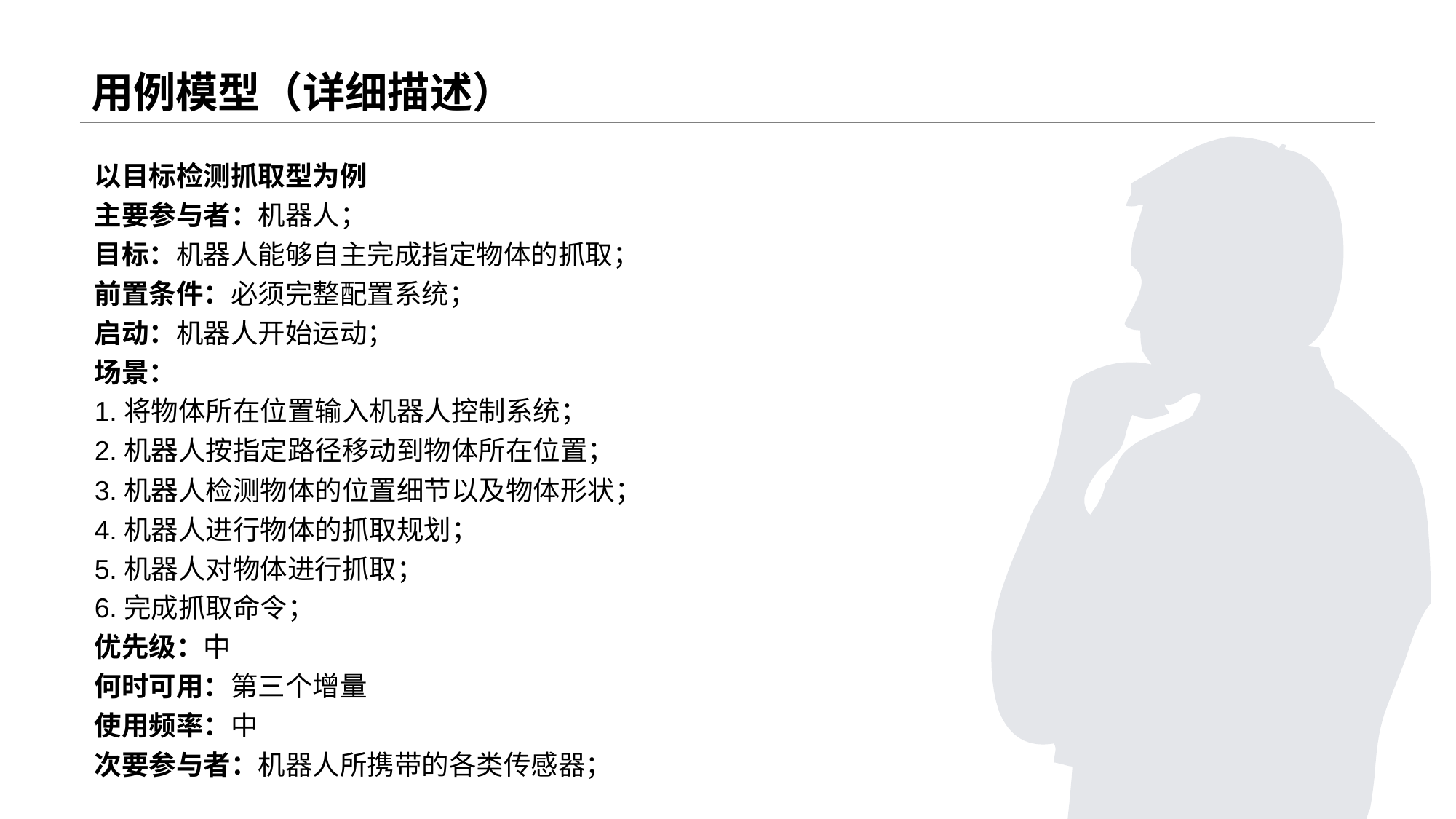

# 用例模型（详细描述）

以目标检测抓取型为例
主要参与者：机器人；
目标：机器人能够自主完成指定物体的抓取；
前置条件：必须完整配置系统；
启动：机器人开始运动；
场景：
1.将物体所在位置输入机器人控制系统；
2.机器人按指定路径移动到物体所在位置；
3.机器人检测物体的位置细节以及物体形状；
4.机器人进行物体的抓取规划；
5.机器人对物体进行抓取；
6.完成抓取命令；
优先级：中
何时可用：第三个增量
使用频率：中
次要参与者：机器人所携带的各类传感器；